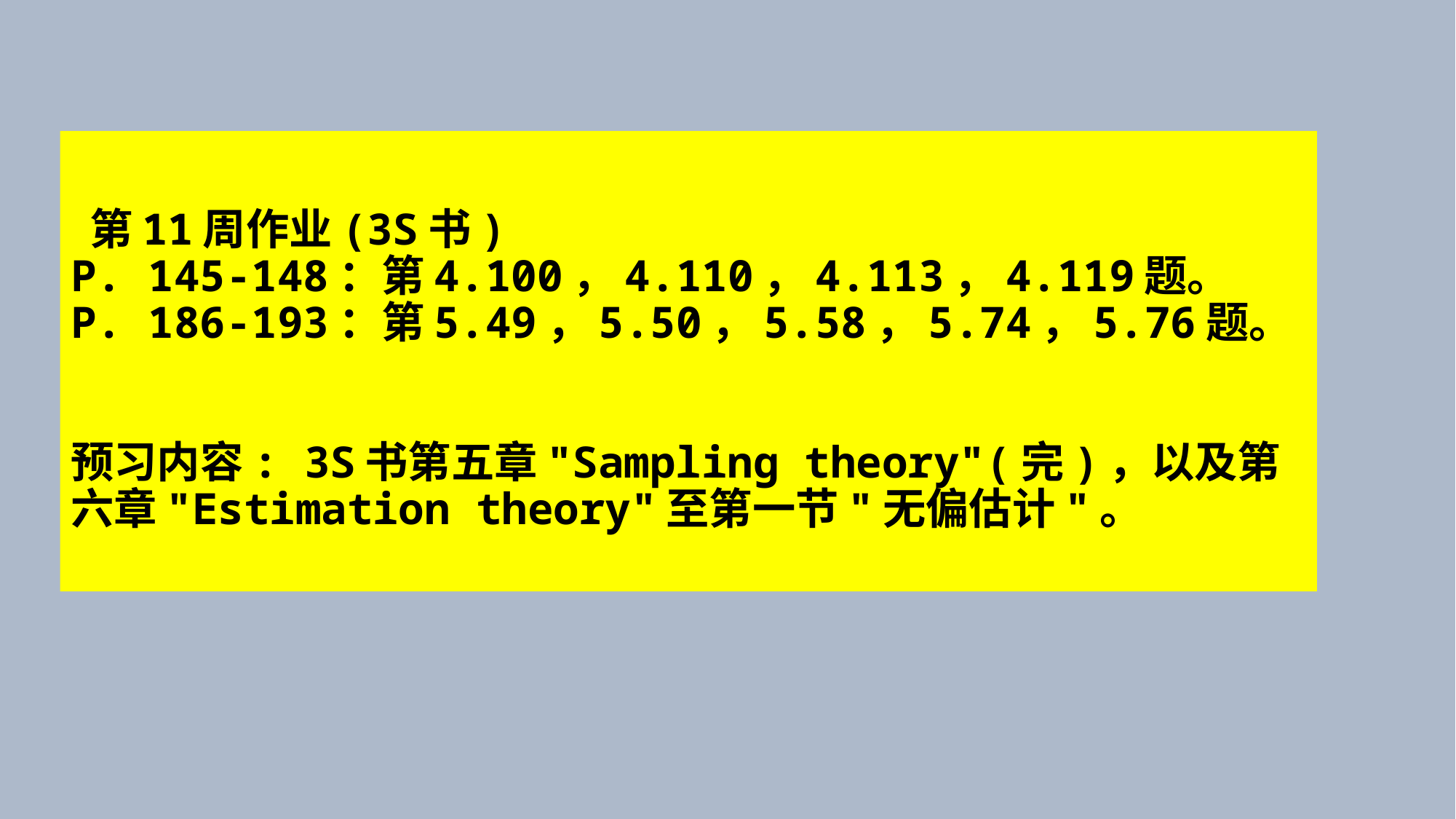

# 第11周作业(3S书) P. 145-148：第4.100，4.110，4.113，4.119题。 P. 186-193：第5.49，5.50，5.58，5.74，5.76题。 预习内容: 3S书第五章"Sampling theory"(完)，以及第六章"Estimation theory"至第一节"无偏估计"。